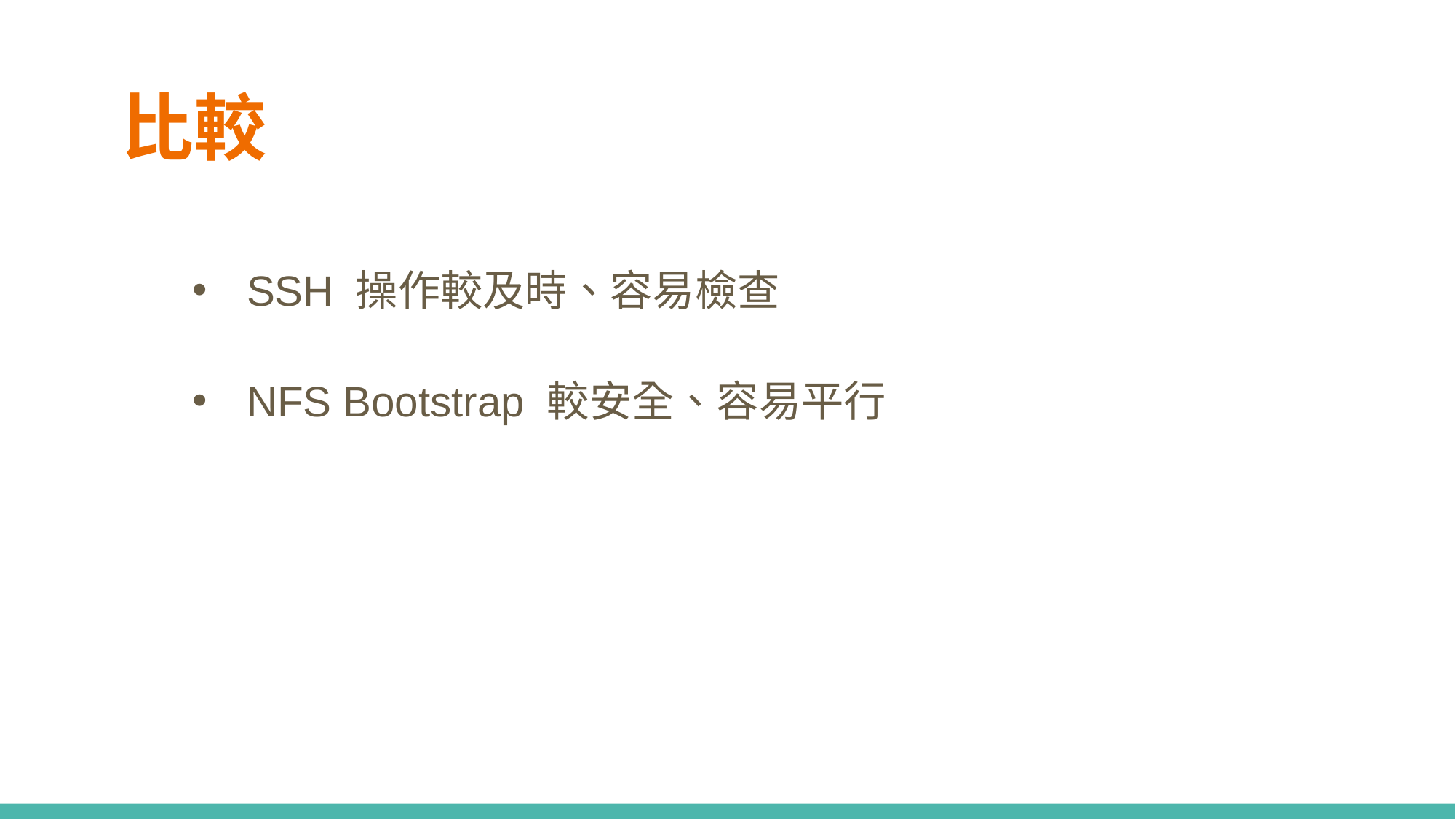

# 比較
SSH 操作較及時、容易檢查
NFS Bootstrap 較安全、容易平行